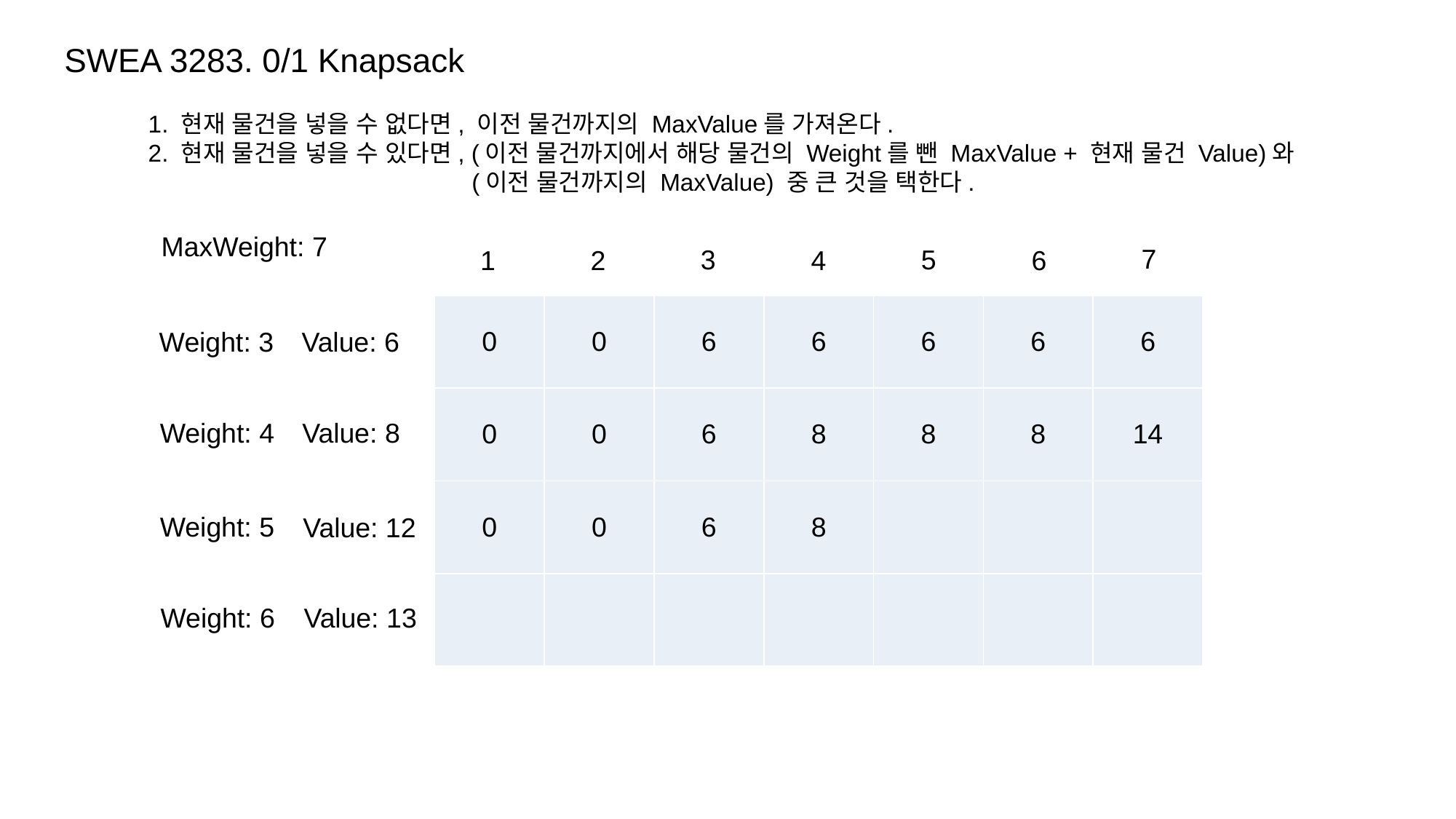

SWEA 3283. 0/1 Knapsack
1. 현재 물건을 넣을 수 없다면, 이전 물건까지의 MaxValue를 가져온다.
2. 현재 물건을 넣을 수 있다면, (이전 물건까지에서 해당 물건의 Weight를 뺀 MaxValue + 현재 물건 Value)와
   (이전 물건까지의 MaxValue) 중 큰 것을 택한다.
MaxWeight: 7
7
3
5
4
6
1
2
| 0 | 0 | 6 | 6 | 6 | 6 | 6 |
| --- | --- | --- | --- | --- | --- | --- |
| 0 | 0 | 6 | 8 | 8 | 8 | 14 |
| 0 | 0 | 6 | 8 |  |  |  |
|  |  |  |  |  |  |  |
Weight: 3
Value: 6
Weight: 4
Value: 8
Weight: 5
Value: 12
Weight: 6
Value: 13